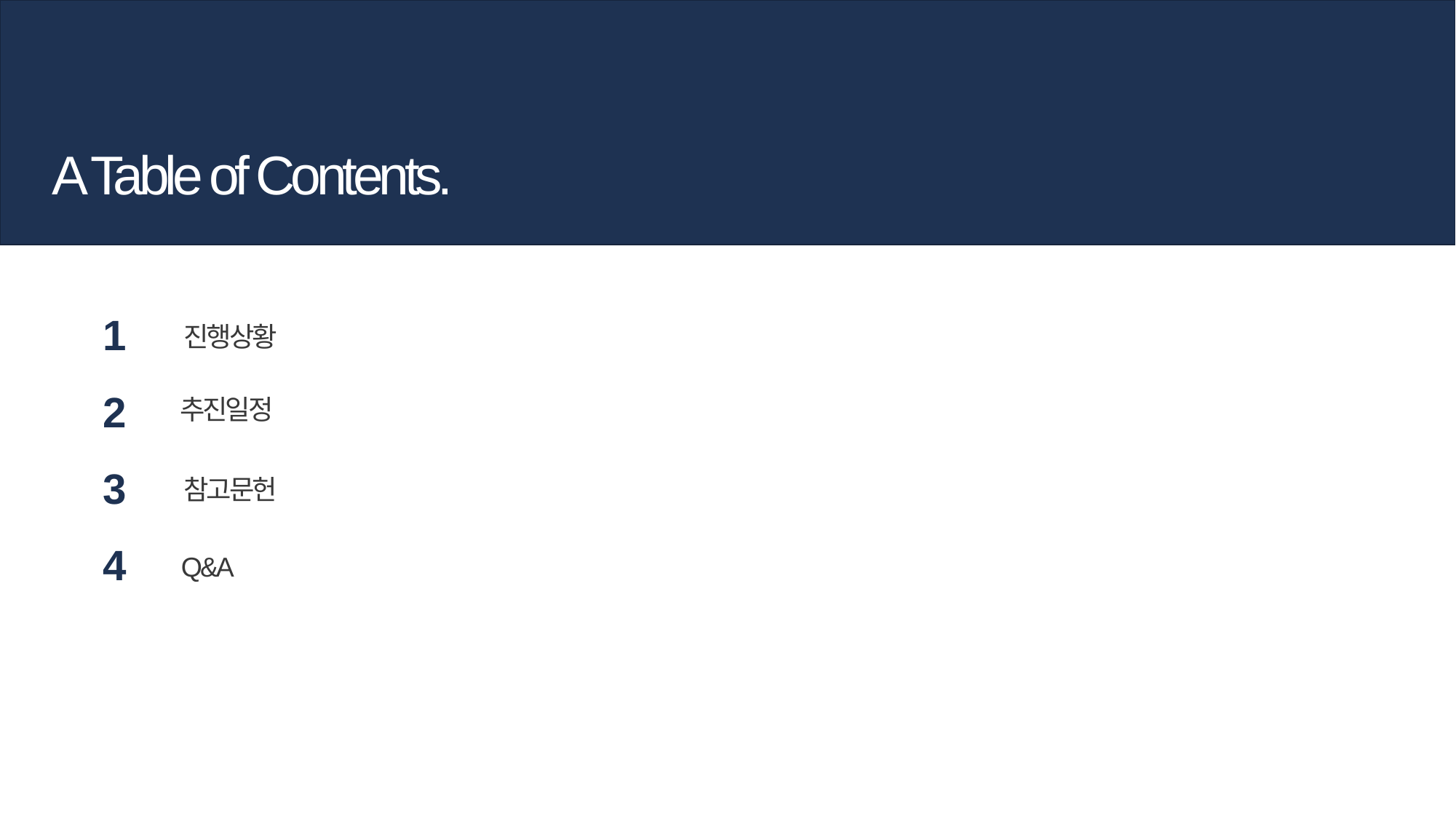

A Table of Contents.
1
진행상황
2

추진일정
3
참고문헌
4
Q&A